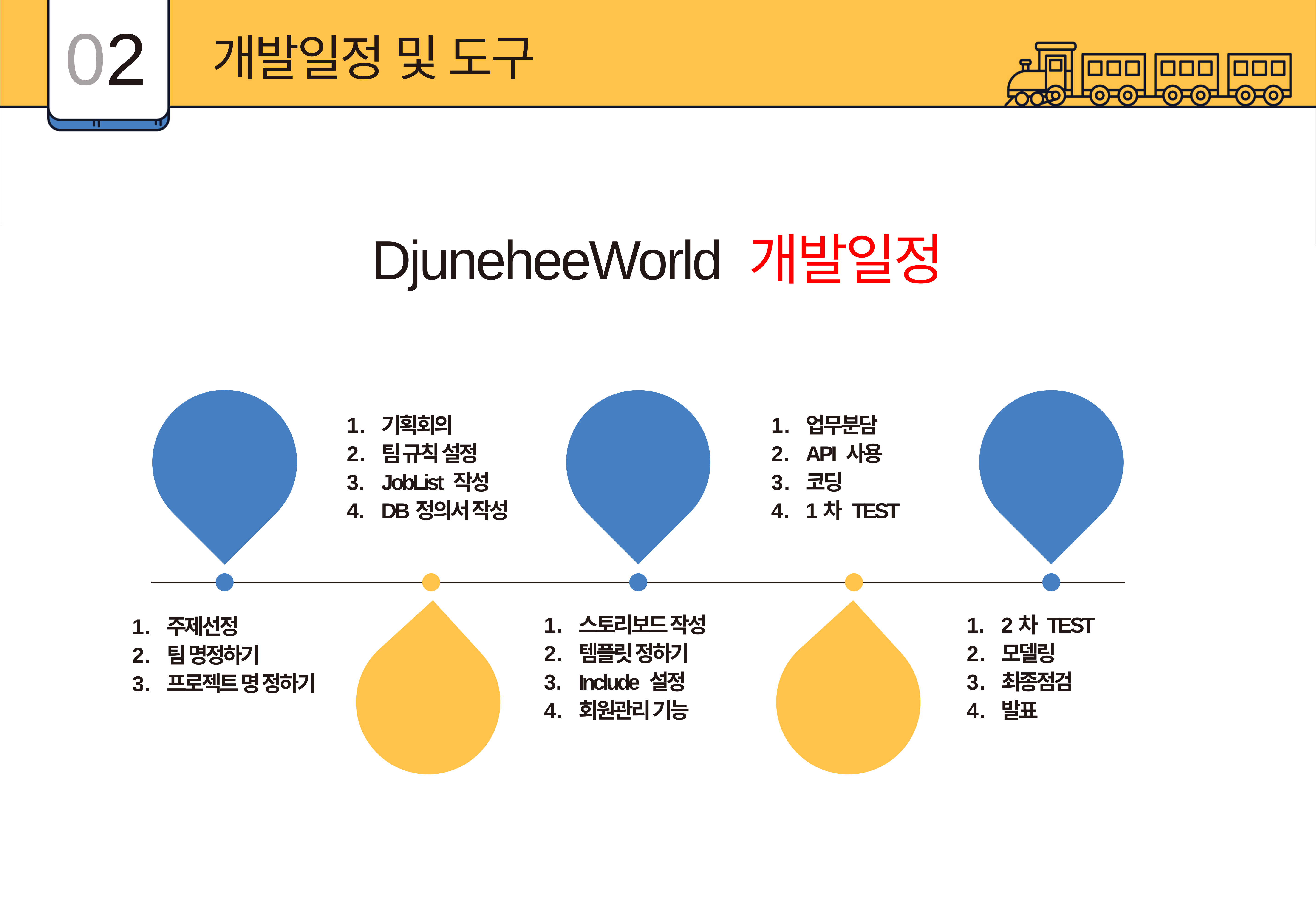

02
개발일정 및 도구
DjuneheeWorld 개발일정

1주차
(20.08.26 ~
20.08.31)

주제선정
팀 명정하기
프로젝트 명 정하기

3~5주차
(20.09.10 ~
20.09.29)
8주차
(20.10.19 ~
20.10.23)
기획회의
팀 규칙 설정
JobList 작성
DB정의서 작성
업무분담
API 사용
코딩
1차 TEST

2주차
(20.09.01 ~
20.09.09)
6~7주차
(20.10.05 ~
20.10.16)
스토리보드 작성
템플릿 정하기
Include 설정
회원관리 기능

2차 TEST
모델링
최종점검
발표